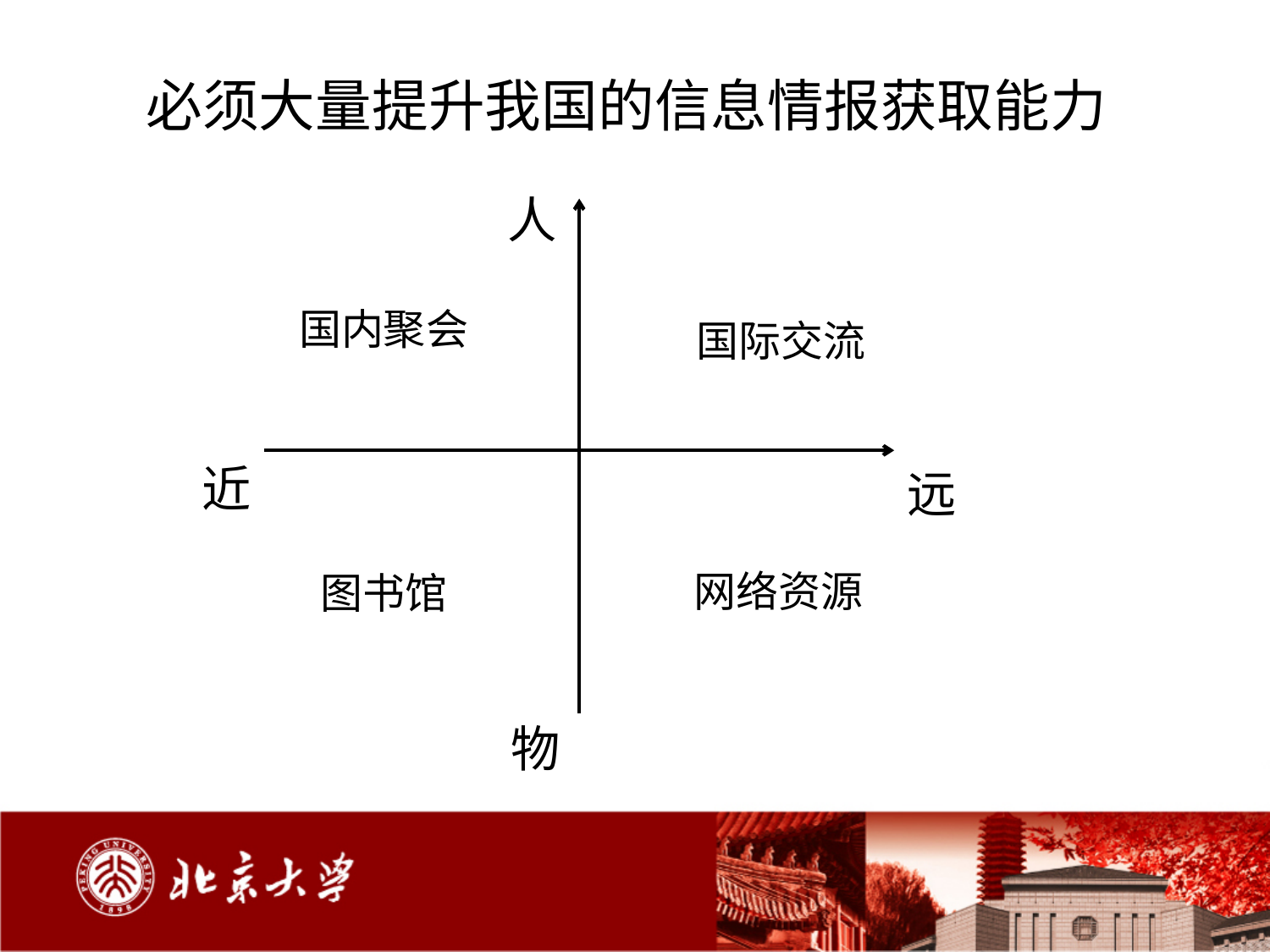

# 必须大量提升我国的信息情报获取能力
人
国内聚会
国际交流
近
远
网络资源
图书馆
物